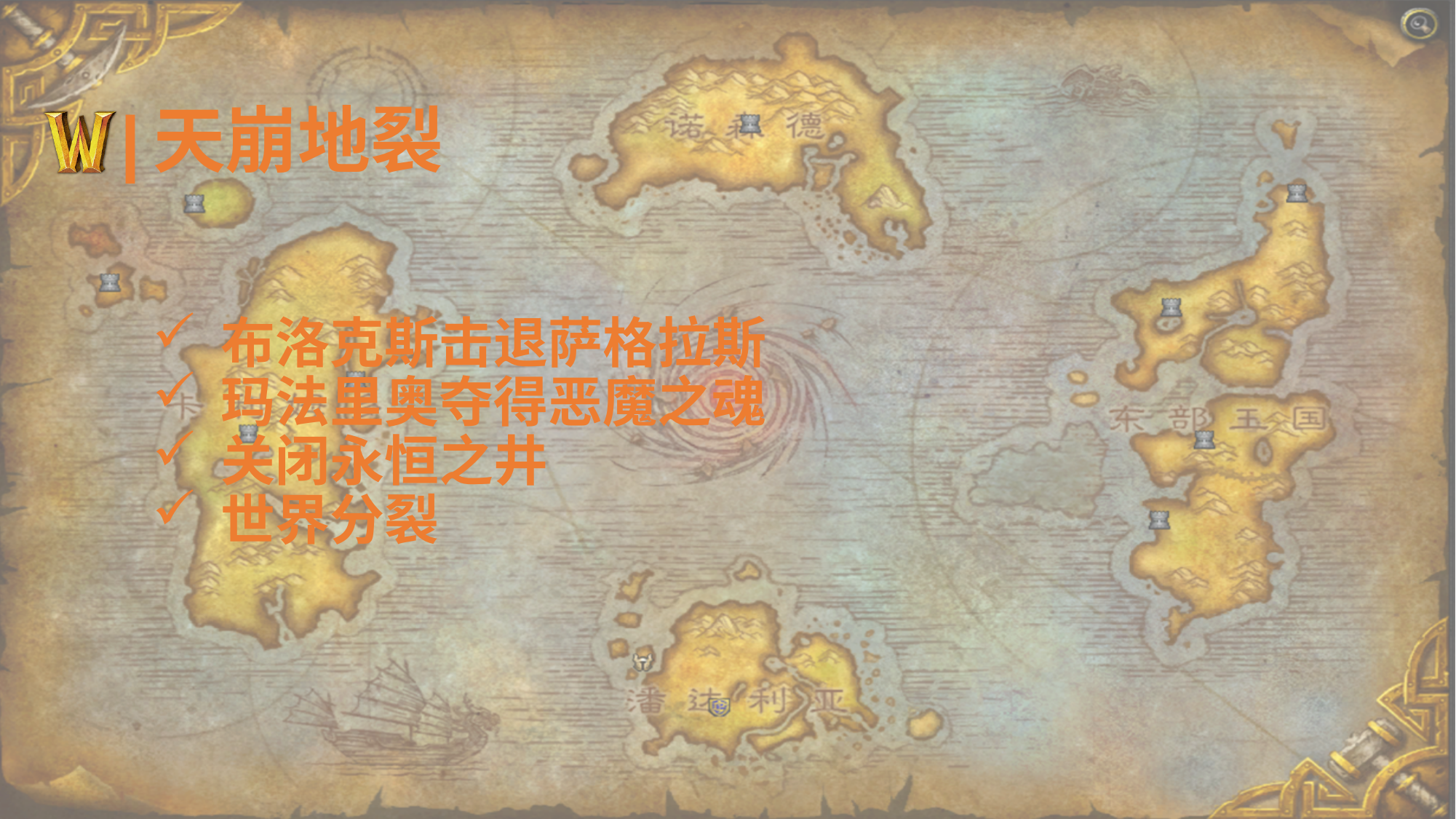

# 天崩地裂
布洛克斯击退萨格拉斯
玛法里奥夺得恶魔之魂
关闭永恒之井
世界分裂